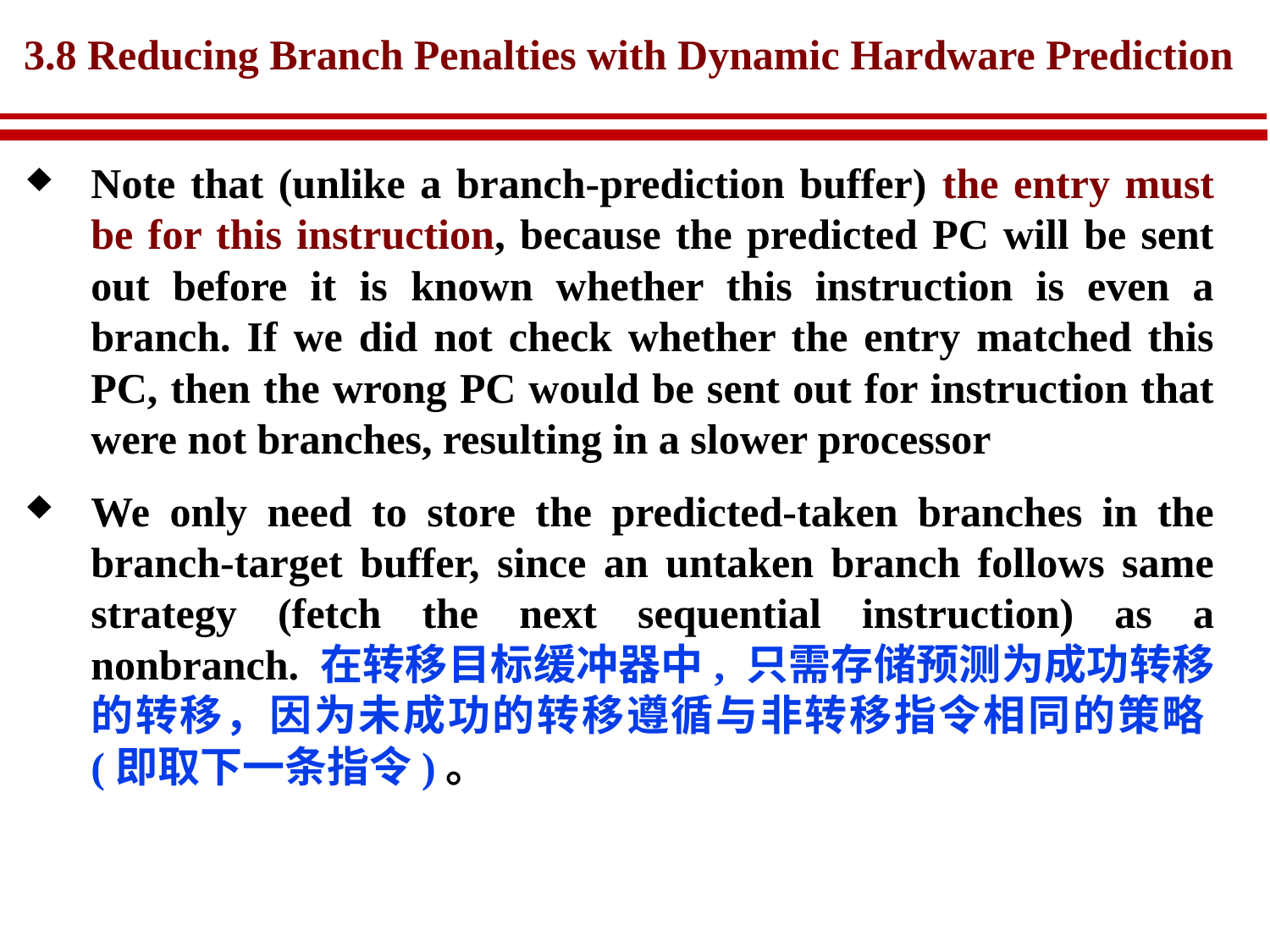

# 3.8 Reducing Branch Penalties with Dynamic Hardware Prediction
Note that (unlike a branch-prediction buffer) the entry must be for this instruction, because the predicted PC will be sent out before it is known whether this instruction is even a branch. If we did not check whether the entry matched this PC, then the wrong PC would be sent out for instruction that were not branches, resulting in a slower processor
We only need to store the predicted-taken branches in the branch-target buffer, since an untaken branch follows same strategy (fetch the next sequential instruction) as a nonbranch. 在转移目标缓冲器中, 只需存储预测为成功转移的转移，因为未成功的转移遵循与非转移指令相同的策略(即取下一条指令)。